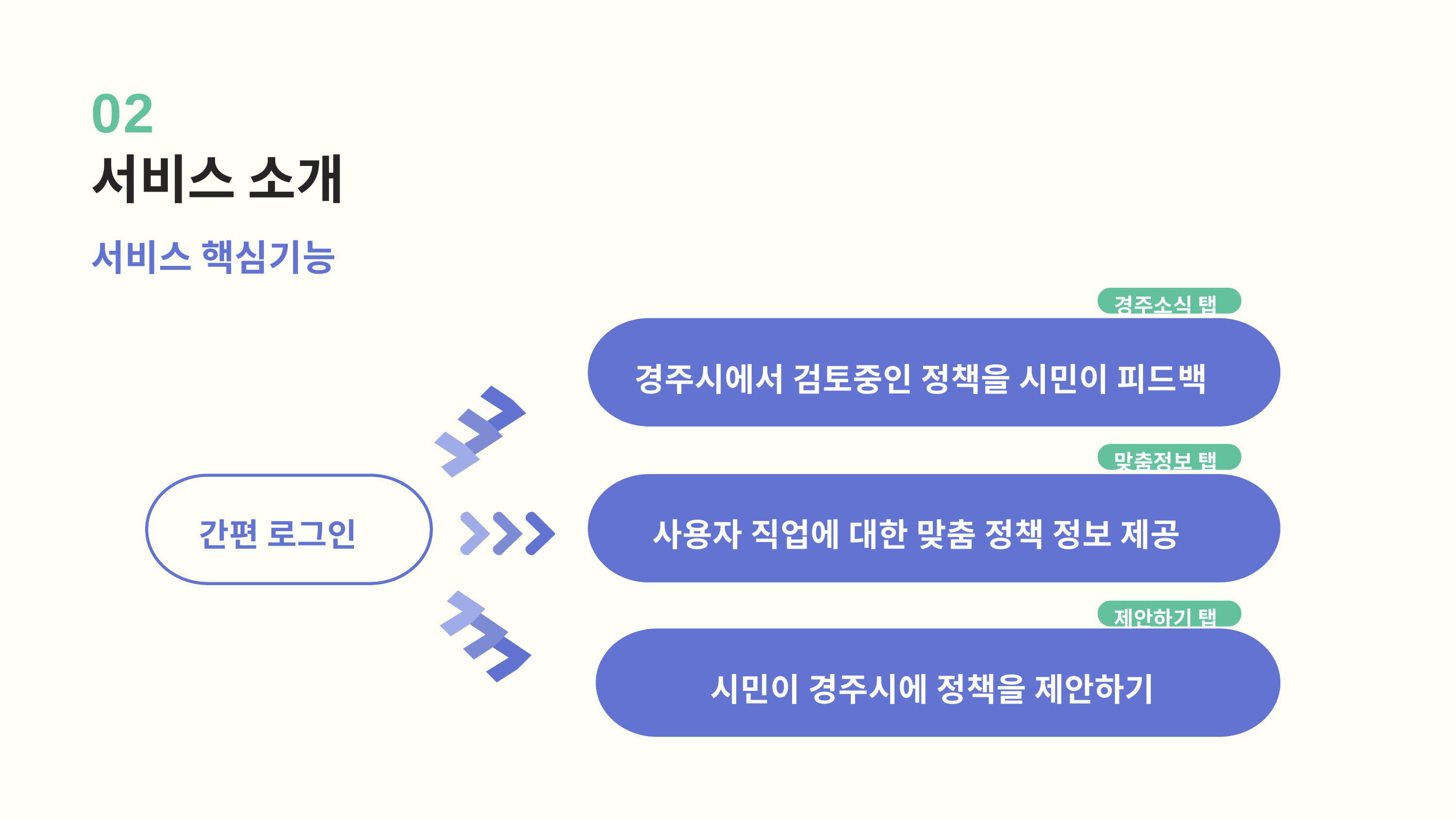

02
서비스 소개
서비스 핵심기능
경주소식 탭

경주시에서 검토중인 정책을 시민이 피드백

맞춤정보 탭

간편 로그인
사용자 직업에 대한 맞춤 정책 정보 제공

제안하기 탭

시민이 경주시에 정책을 제안하기